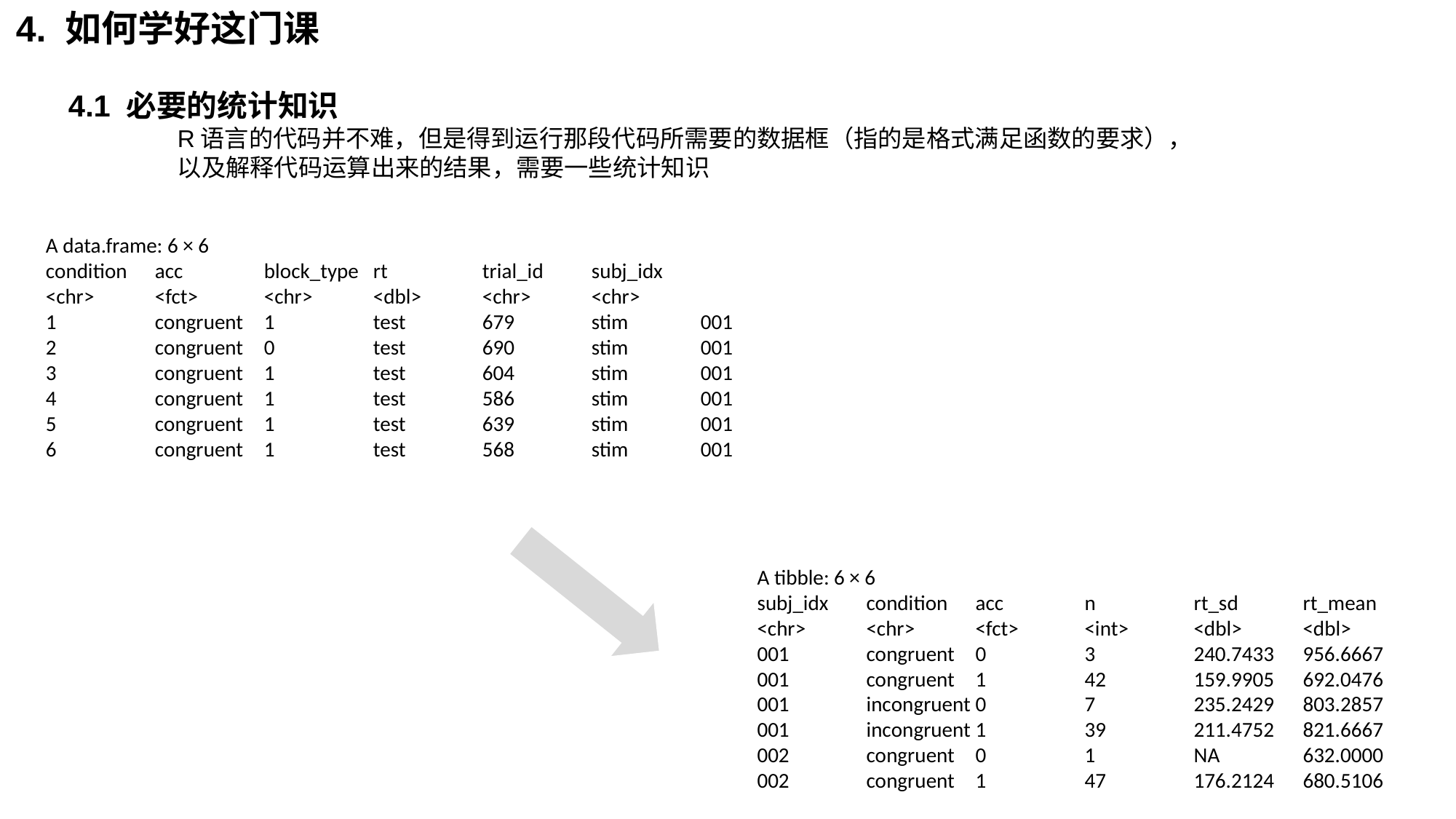

4. 如何学好这门课
4.1 必要的统计知识
	R语言的代码并不难，但是得到运行那段代码所需要的数据框（指的是格式满足函数的要求），
	以及解释代码运算出来的结果，需要一些统计知识
A data.frame: 6 × 6
condition	acc	block_type	rt	trial_id	subj_idx
<chr>	<fct>	<chr>	<dbl>	<chr>	<chr>
1	congruent	1	test	679	stim	001
2	congruent	0	test	690	stim	001
3	congruent	1	test	604	stim	001
4	congruent	1	test	586	stim	001
5	congruent	1	test	639	stim	001
6	congruent	1	test	568	stim	001

A tibble: 6 × 6
subj_idx	condition	acc	n	rt_sd	rt_mean
<chr>	<chr>	<fct>	<int>	<dbl>	<dbl>
001	congruent	0	3	240.7433	956.6667
001	congruent	1	42	159.9905	692.0476
001	incongruent	0	7	235.2429	803.2857
001	incongruent	1	39	211.4752	821.6667
002	congruent	0	1	NA	632.0000
002	congruent	1	47	176.2124	680.5106